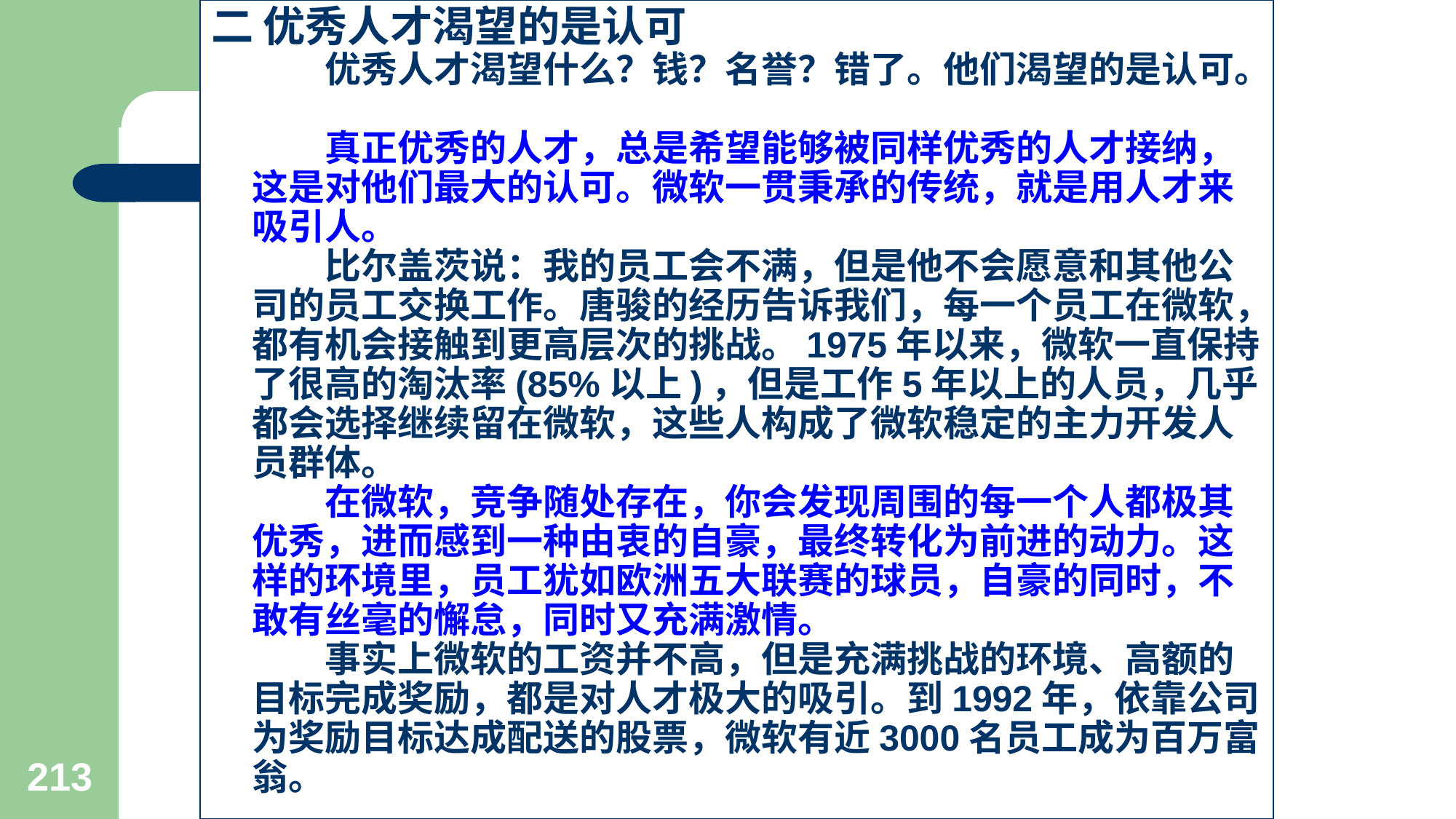

二 优秀人才渴望的是认可
　　优秀人才渴望什么？钱？名誉？错了。他们渴望的是认可。
　　真正优秀的人才，总是希望能够被同样优秀的人才接纳，这是对他们最大的认可。微软一贯秉承的传统，就是用人才来吸引人。
　　比尔盖茨说：我的员工会不满，但是他不会愿意和其他公司的员工交换工作。唐骏的经历告诉我们，每一个员工在微软，都有机会接触到更高层次的挑战。1975年以来，微软一直保持了很高的淘汰率(85%以上)，但是工作5年以上的人员，几乎都会选择继续留在微软，这些人构成了微软稳定的主力开发人员群体。
　　在微软，竞争随处存在，你会发现周围的每一个人都极其优秀，进而感到一种由衷的自豪，最终转化为前进的动力。这样的环境里，员工犹如欧洲五大联赛的球员，自豪的同时，不敢有丝毫的懈怠，同时又充满激情。
　　事实上微软的工资并不高，但是充满挑战的环境、高额的目标完成奖励，都是对人才极大的吸引。到1992年，依靠公司为奖励目标达成配送的股票，微软有近3000名员工成为百万富翁。
213